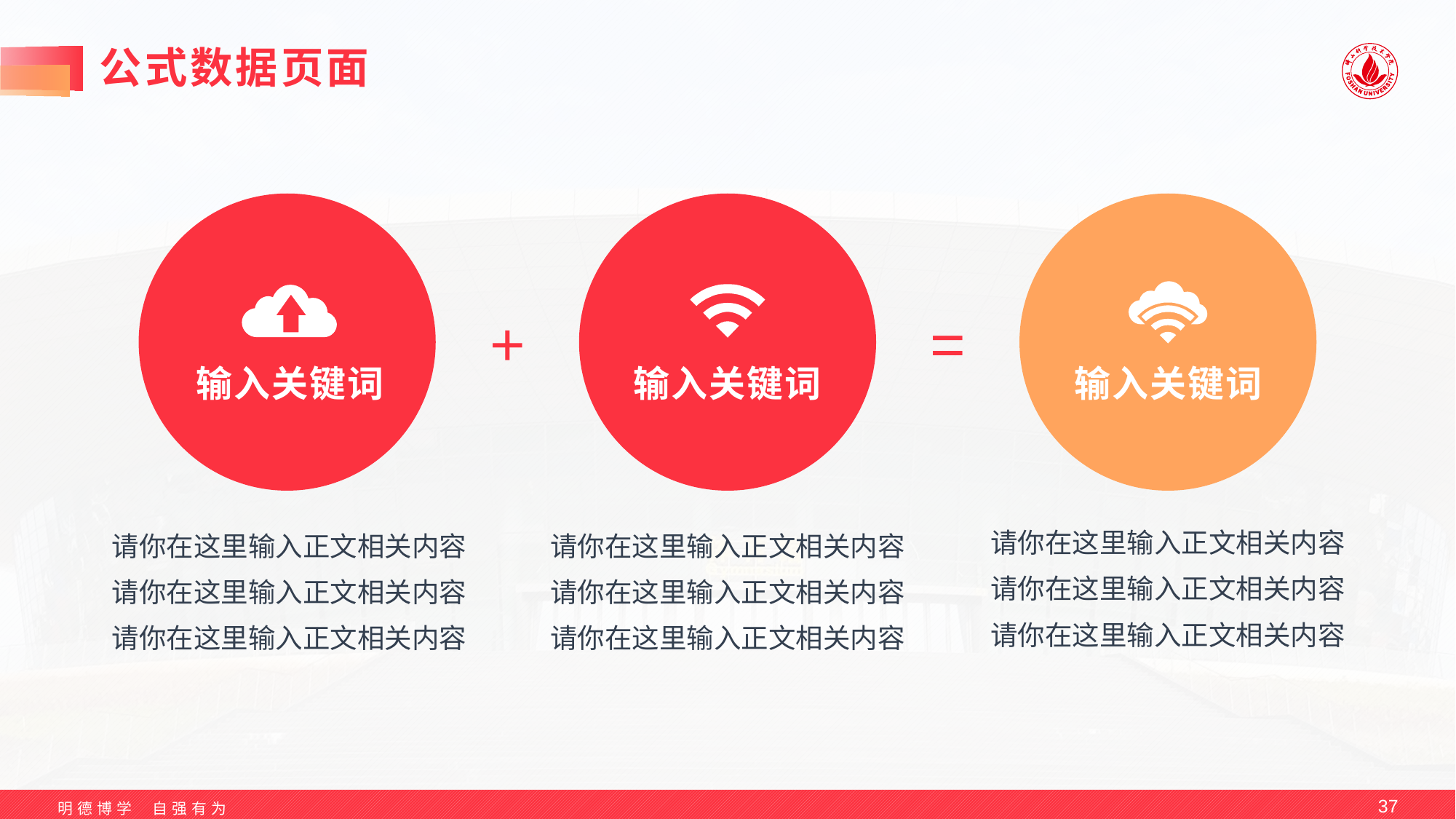

# 公式数据页面

+
=
输入关键词
输入关键词
输入关键词
请你在这里输入正文相关内容
请你在这里输入正文相关内容
请你在这里输入正文相关内容
请你在这里输入正文相关内容
请你在这里输入正文相关内容
请你在这里输入正文相关内容
请你在这里输入正文相关内容
请你在这里输入正文相关内容
请你在这里输入正文相关内容
37